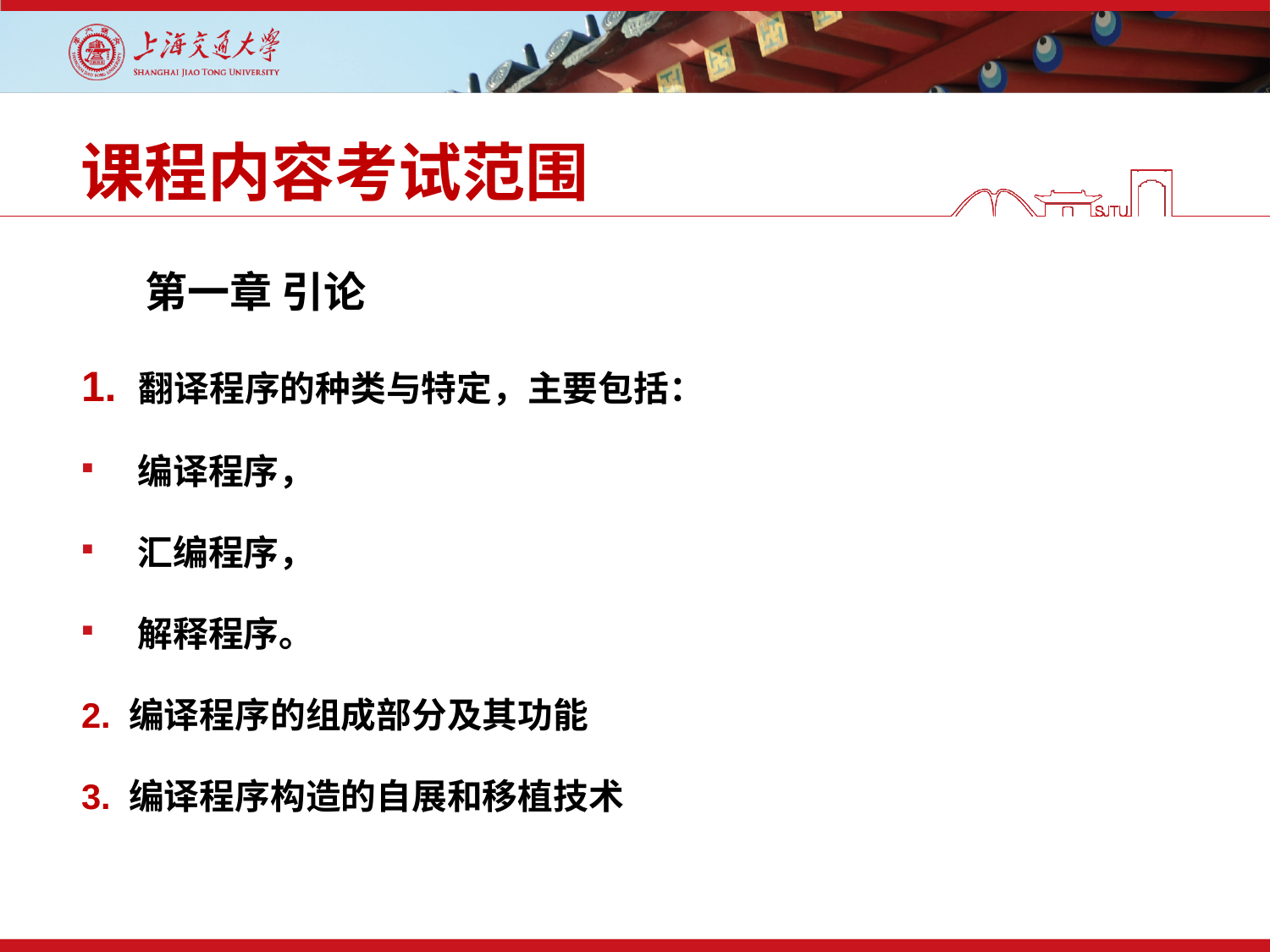

# 课程内容考试范围
第一章 引论
1. 翻译程序的种类与特定，主要包括：
  编译程序，
  汇编程序，
  解释程序。
2. 编译程序的组成部分及其功能
3. 编译程序构造的自展和移植技术